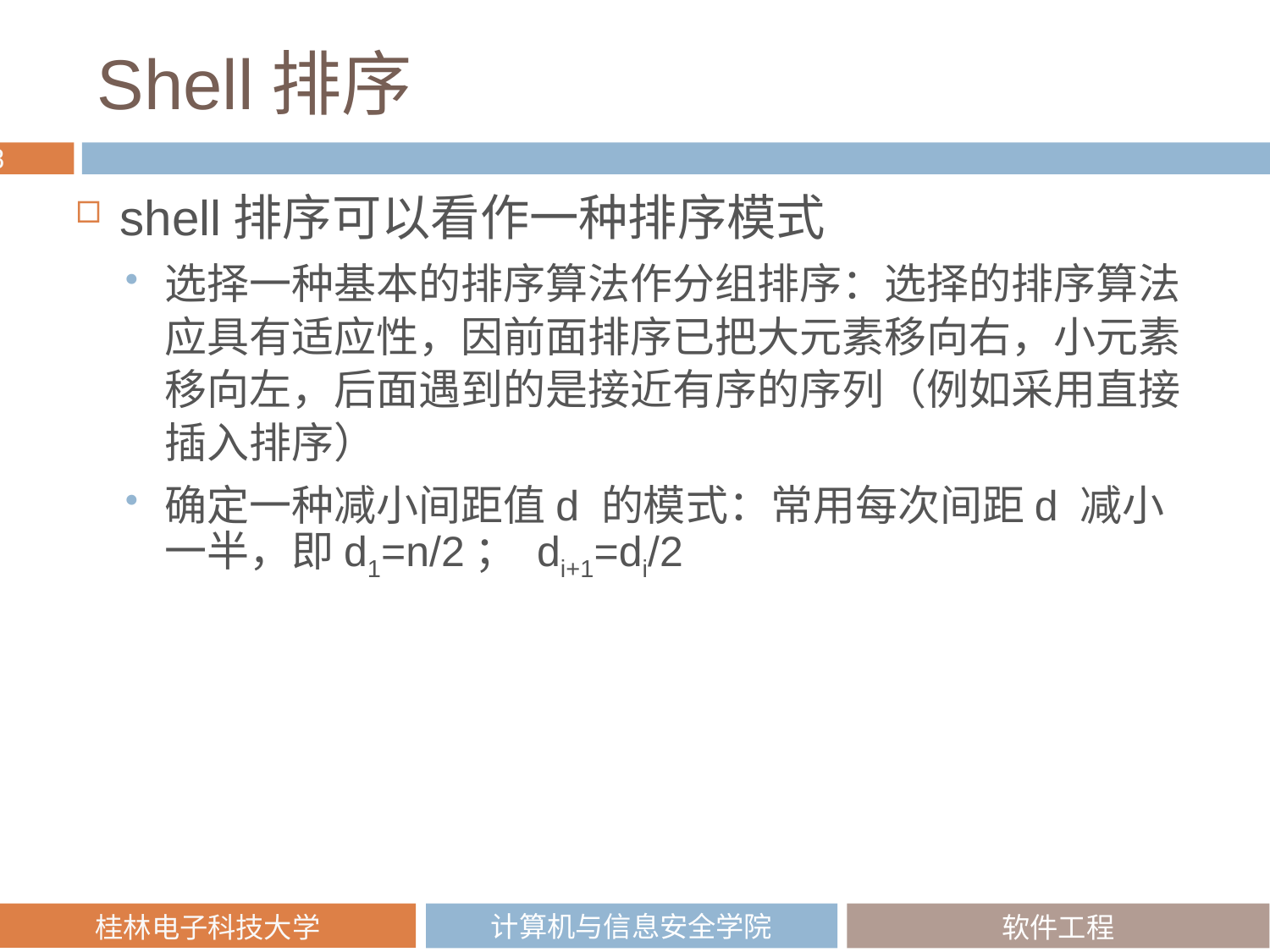

# Shell排序
shell排序可以看作一种排序模式
选择一种基本的排序算法作分组排序：选择的排序算法应具有适应性，因前面排序已把大元素移向右，小元素移向左，后面遇到的是接近有序的序列（例如采用直接插入排序）
确定一种减小间距值d 的模式：常用每次间距d 减小一半，即d1=n/2； di+1=di/2